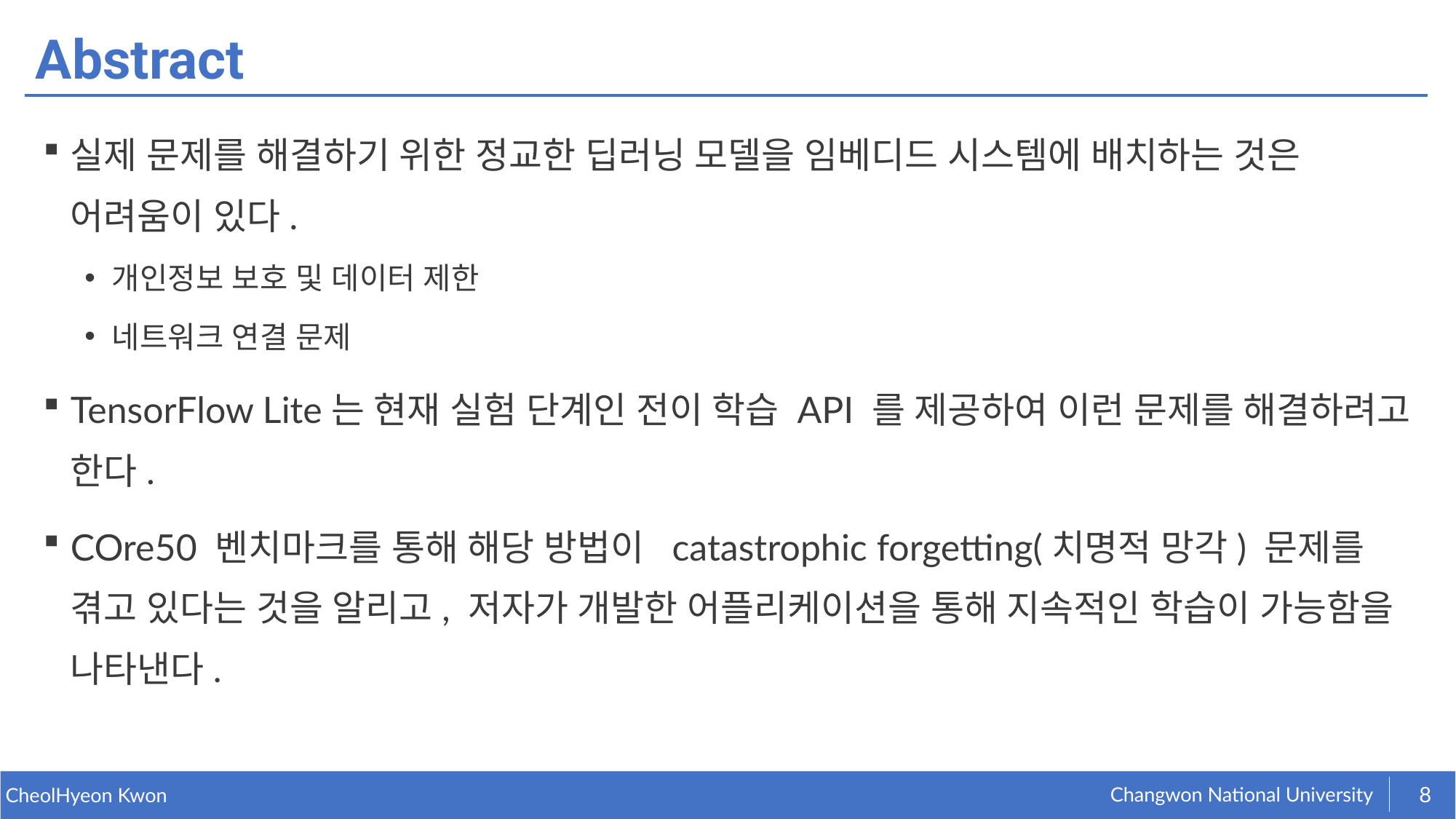

# Abstract
실제 문제를 해결하기 위한 정교한 딥러닝 모델을 임베디드 시스템에 배치하는 것은 어려움이 있다.
개인정보 보호 및 데이터 제한
네트워크 연결 문제
TensorFlow Lite는 현재 실험 단계인 전이 학습 API 를 제공하여 이런 문제를 해결하려고 한다.
COre50 벤치마크를 통해 해당 방법이  catastrophic forgetting(치명적 망각) 문제를 겪고 있다는 것을 알리고, 저자가 개발한 어플리케이션을 통해 지속적인 학습이 가능함을 나타낸다.
8